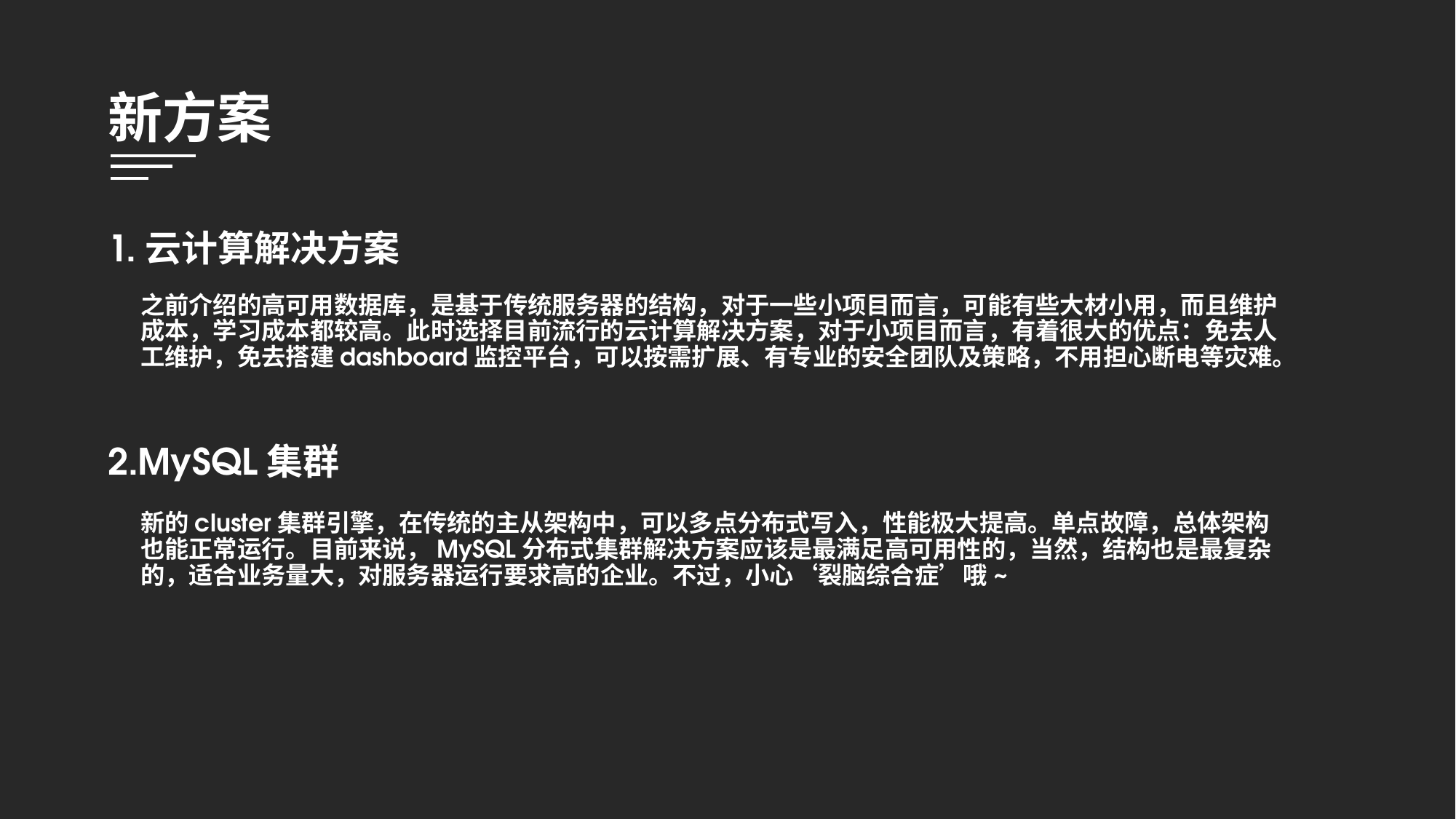

新方案
1.云计算解决方案
之前介绍的高可用数据库，是基于传统服务器的结构，对于一些小项目而言，可能有些大材小用，而且维护成本，学习成本都较高。此时选择目前流行的云计算解决方案，对于小项目而言，有着很大的优点：免去人工维护，免去搭建dashboard监控平台，可以按需扩展、有专业的安全团队及策略，不用担心断电等灾难。
2.MySQL集群
新的cluster集群引擎，在传统的主从架构中，可以多点分布式写入，性能极大提高。单点故障，总体架构也能正常运行。目前来说，MySQL分布式集群解决方案应该是最满足高可用性的，当然，结构也是最复杂的，适合业务量大，对服务器运行要求高的企业。不过，小心‘裂脑综合症’哦~